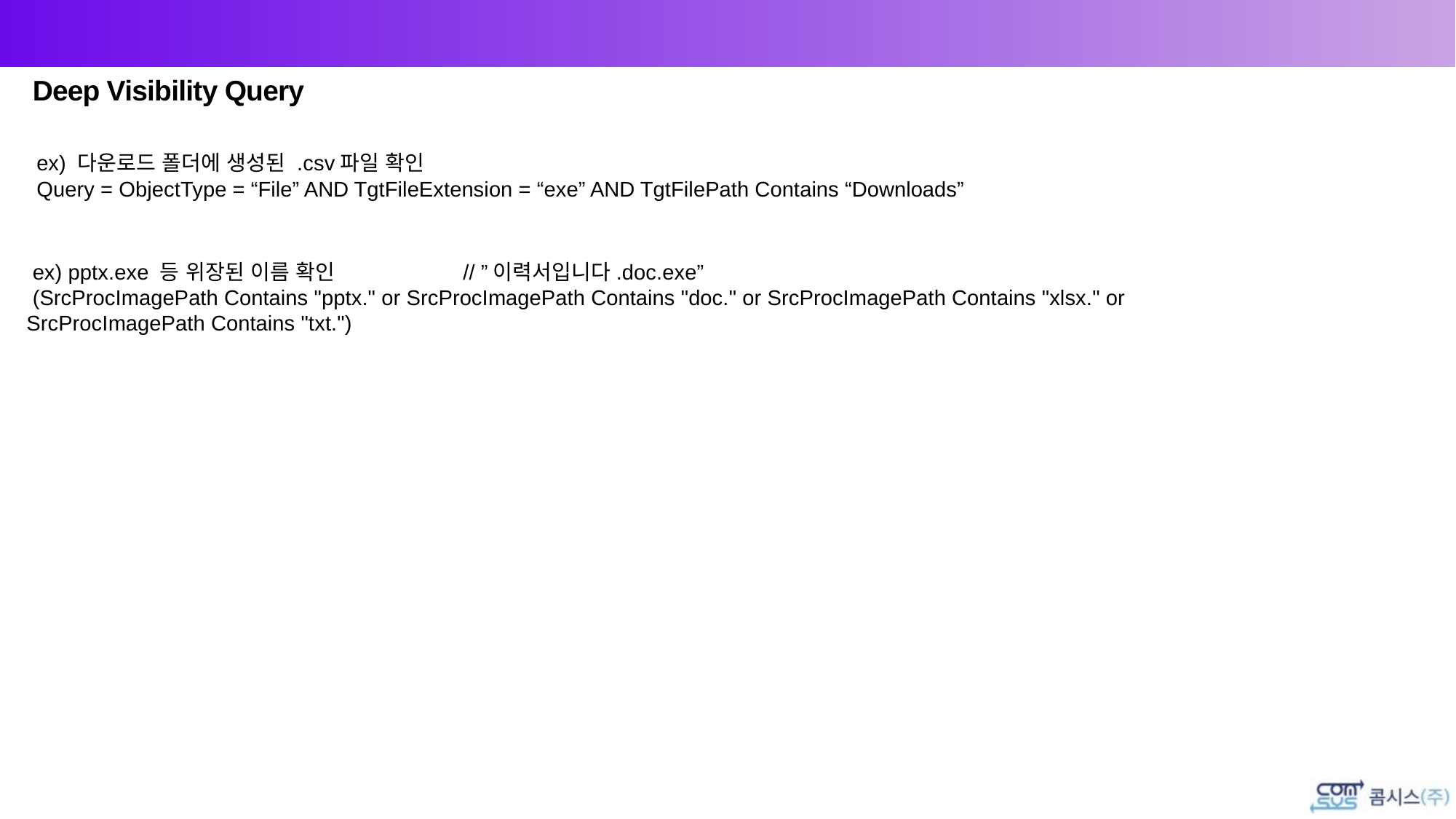

Deep Visibility
Deep Visibility Query

 ex) 다운로드 폴더에 생성된 .csv파일 확인
 Query = ObjectType = “File” AND TgtFileExtension = “exe” AND TgtFilePath Contains “Downloads”

 ex) pptx.exe 등 위장된 이름 확인		// ”이력서입니다.doc.exe”
 (SrcProcImagePath Contains "pptx." or SrcProcImagePath Contains "doc." or SrcProcImagePath Contains "xlsx." or SrcProcImagePath Contains "txt.")